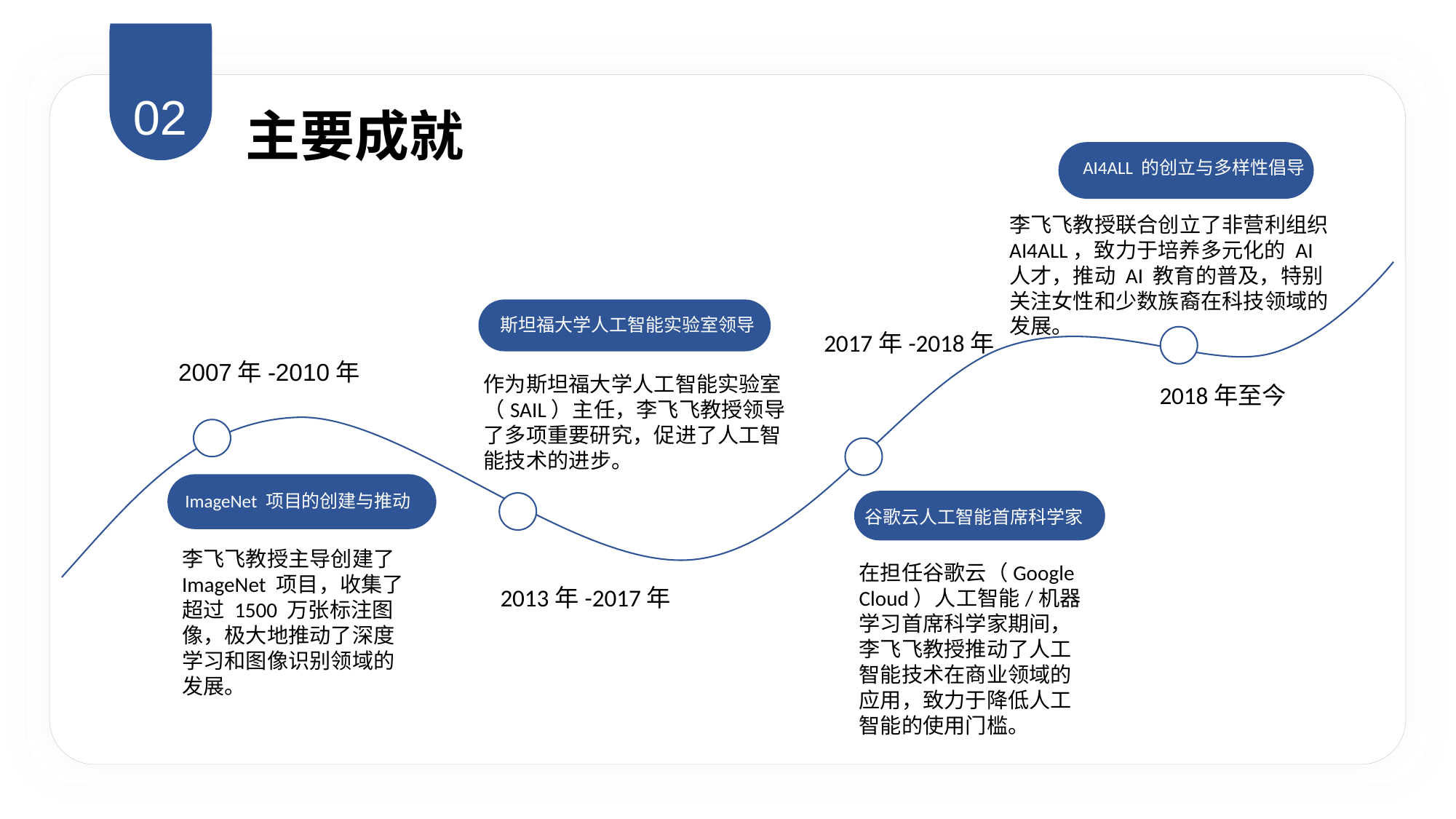

02
主要成就

AI4ALL 的创立与多样性倡导
李飞飞教授联合创立了非营利组织 AI4ALL，致力于培养多元化的 AI 人才，推动 AI 教育的普及，特别关注女性和少数族裔在科技领域的发展。

斯坦福大学人工智能实验室领导
2017年-2018年

2007年-2010年
作为斯坦福大学人工智能实验室（SAIL）主任，李飞飞教授领导了多项重要研究，促进了人工智能技术的进步。
2018年至今

ImageNet 项目的创建与推动

谷歌云人工智能首席科学家
李飞飞教授主导创建了 ImageNet 项目，收集了超过 1500 万张标注图像，极大地推动了深度学习和图像识别领域的发展。
在担任谷歌云（Google Cloud）人工智能/机器学习首席科学家期间，李飞飞教授推动了人工智能技术在商业领域的应用，致力于降低人工智能的使用门槛。
2013年-2017年